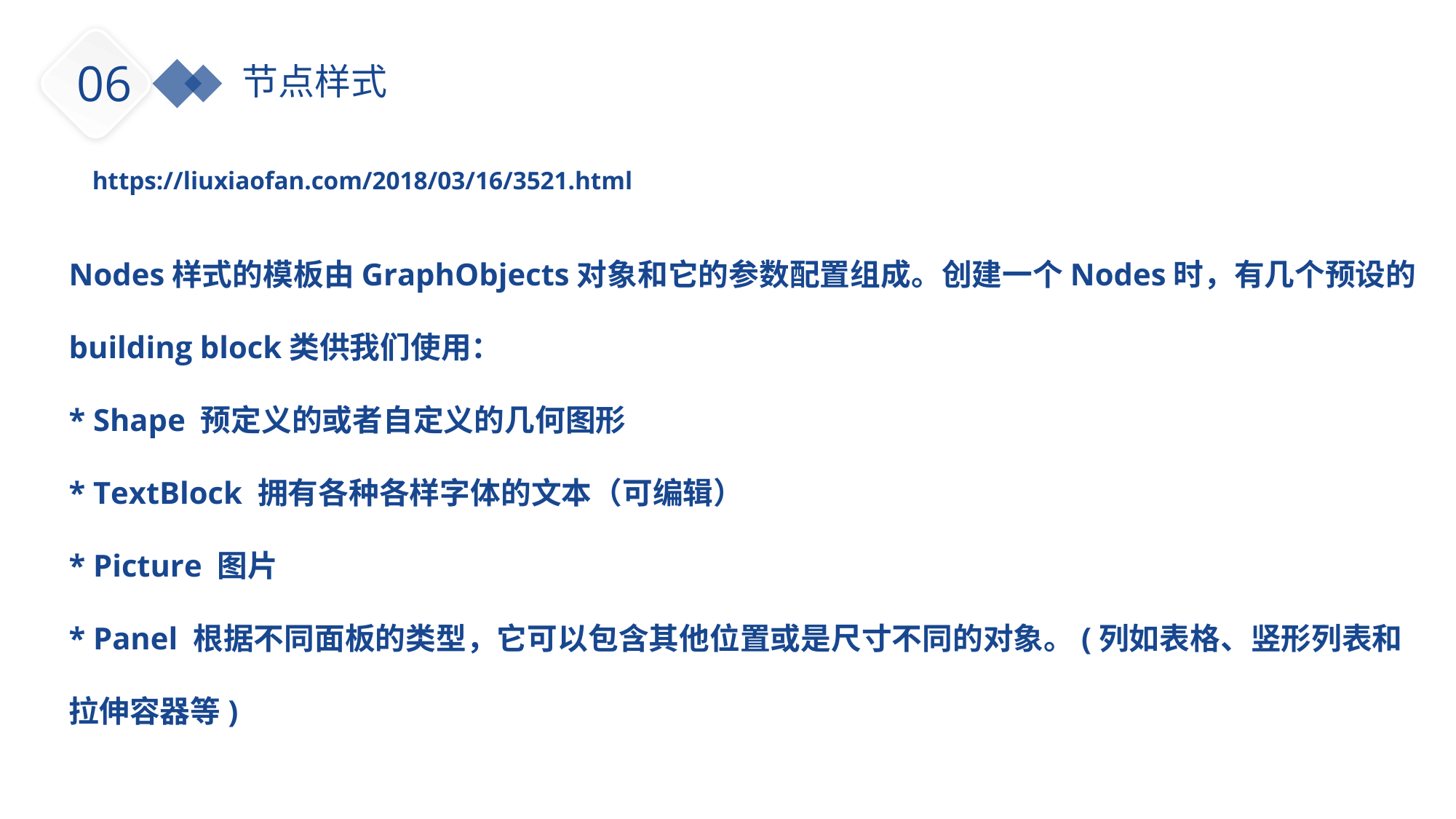

06
节点样式

https://liuxiaofan.com/2018/03/16/3521.html
Nodes样式的模板由GraphObjects对象和它的参数配置组成。创建一个Nodes时，有几个预设的building block类供我们使用：
* Shape 预定义的或者自定义的几何图形
* TextBlock 拥有各种各样字体的文本（可编辑）
* Picture 图片
* Panel 根据不同面板的类型，它可以包含其他位置或是尺寸不同的对象。(列如表格、竖形列表和拉伸容器等)